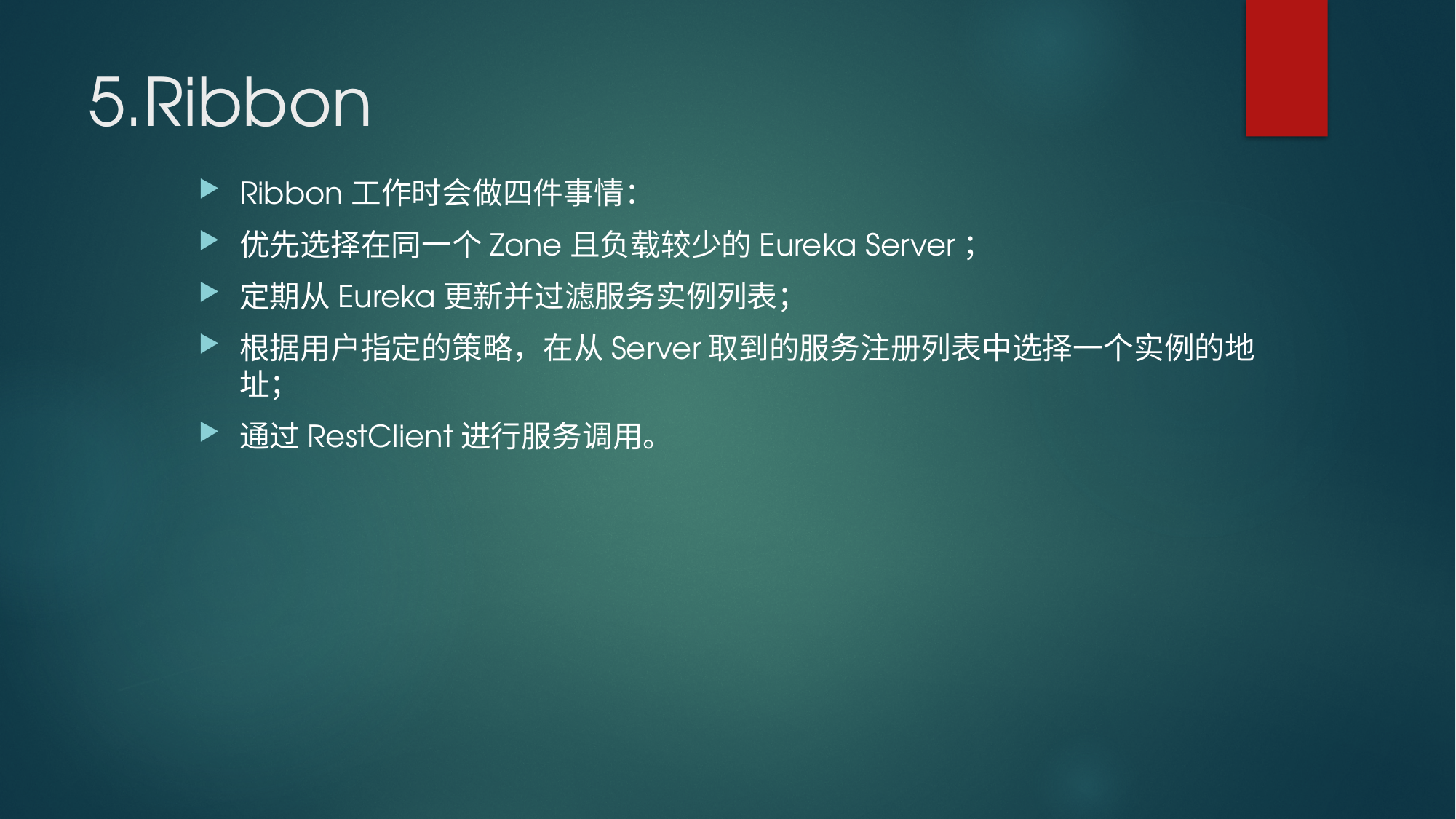

# 5.Ribbon
Ribbon工作时会做四件事情：
优先选择在同一个Zone且负载较少的Eureka Server；
定期从Eureka更新并过滤服务实例列表；
根据用户指定的策略，在从Server取到的服务注册列表中选择一个实例的地址；
通过RestClient进行服务调用。